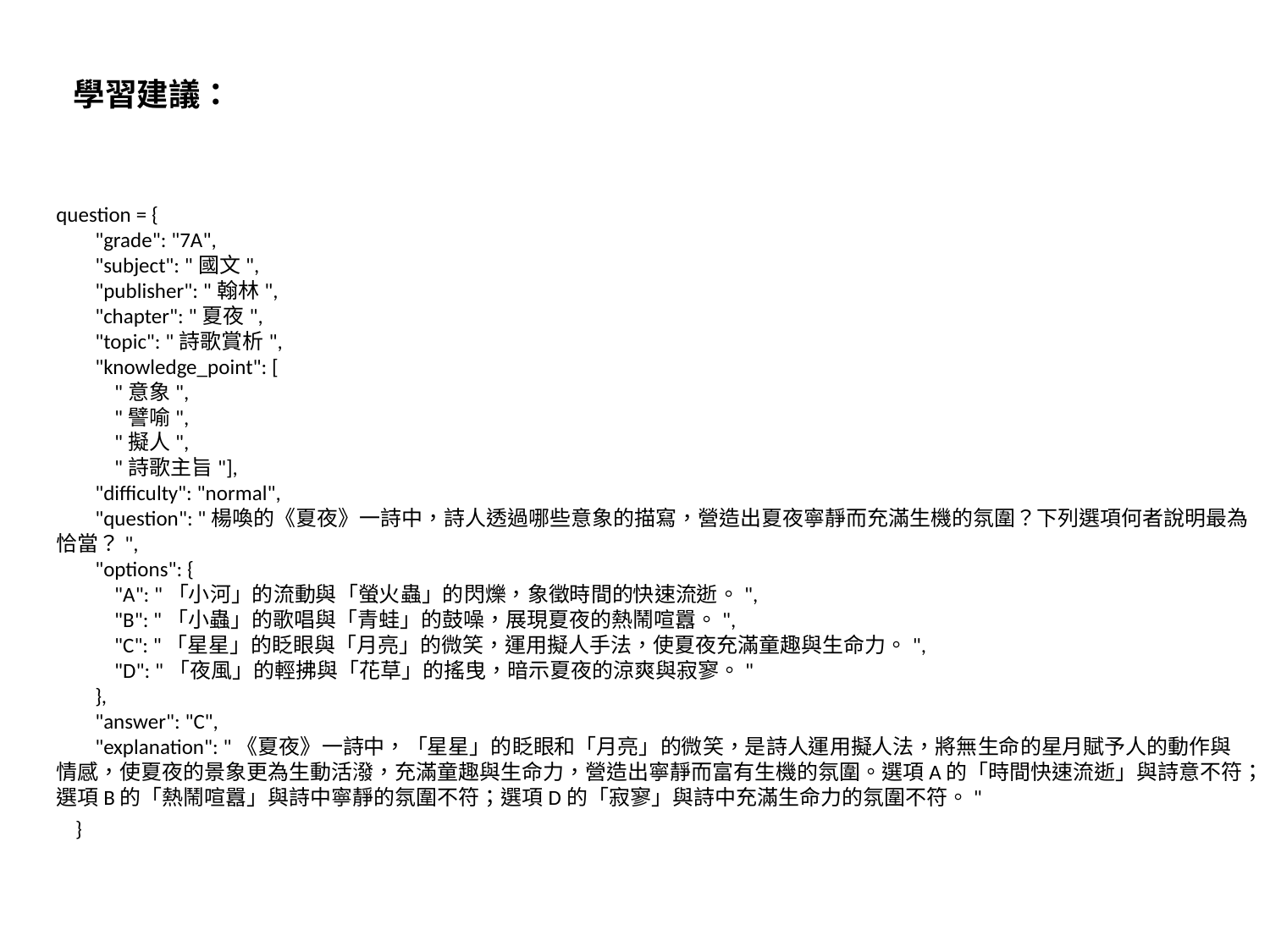

學習建議：
question = {
        "grade": "7A",
        "subject": "國文",
        "publisher": "翰林",
        "chapter": "夏夜",
        "topic": "詩歌賞析",
        "knowledge_point": [
            "意象",
            "譬喻",
            "擬人",
            "詩歌主旨"],
        "difficulty": "normal",
        "question": "楊喚的《夏夜》一詩中，詩人透過哪些意象的描寫，營造出夏夜寧靜而充滿生機的氛圍？下列選項何者說明最為恰當？",
        "options": {
            "A": "「小河」的流動與「螢火蟲」的閃爍，象徵時間的快速流逝。",
            "B": "「小蟲」的歌唱與「青蛙」的鼓噪，展現夏夜的熱鬧喧囂。",
            "C": "「星星」的眨眼與「月亮」的微笑，運用擬人手法，使夏夜充滿童趣與生命力。",
            "D": "「夜風」的輕拂與「花草」的搖曳，暗示夏夜的涼爽與寂寥。"
        },
        "answer": "C",
        "explanation": "《夏夜》一詩中，「星星」的眨眼和「月亮」的微笑，是詩人運用擬人法，將無生命的星月賦予人的動作與情感，使夏夜的景象更為生動活潑，充滿童趣與生命力，營造出寧靜而富有生機的氛圍。選項A的「時間快速流逝」與詩意不符；選項B的「熱鬧喧囂」與詩中寧靜的氛圍不符；選項D的「寂寥」與詩中充滿生命力的氛圍不符。"
    }